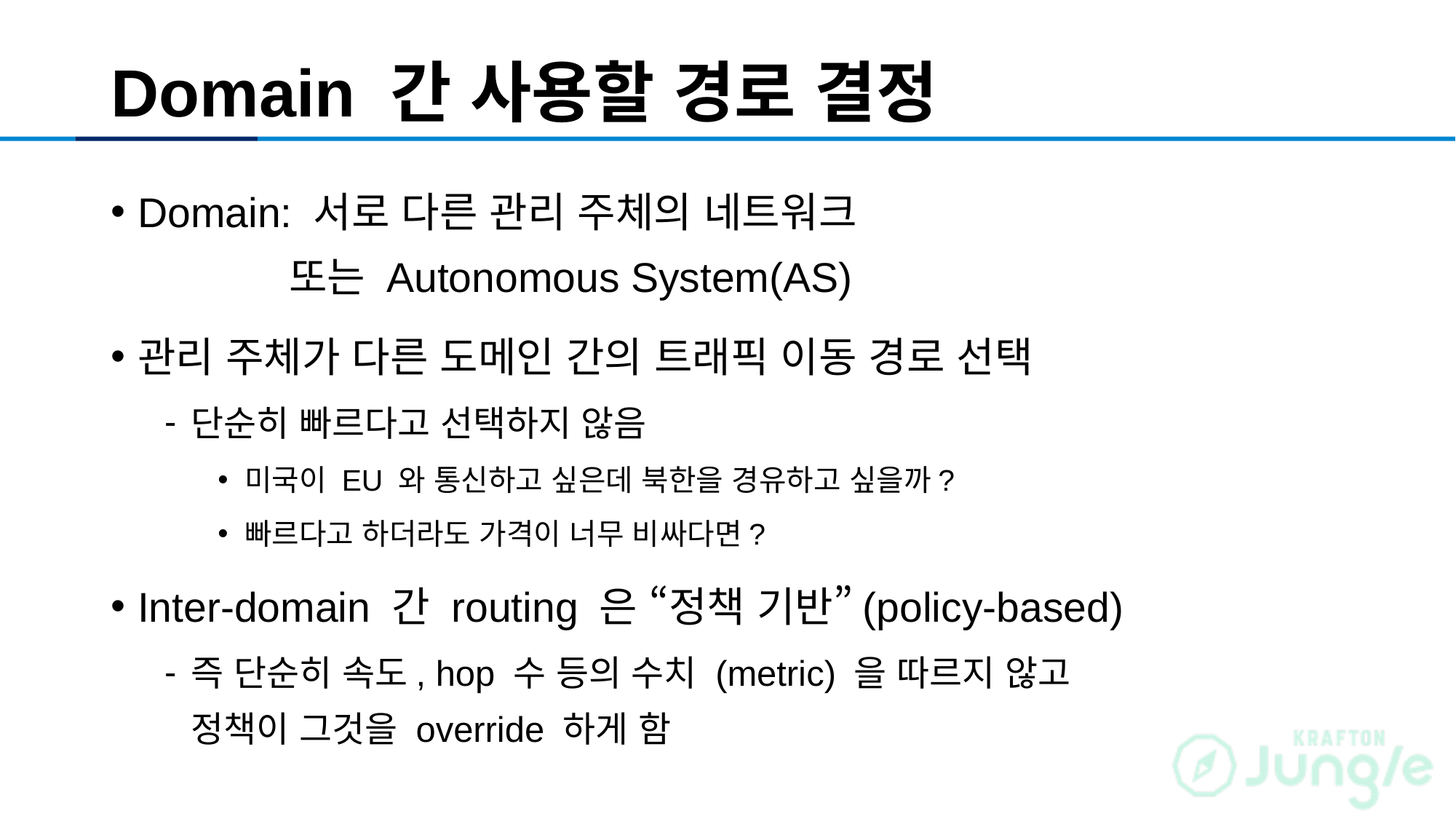

# Domain 간 사용할 경로 결정
Domain: 서로 다른 관리 주체의 네트워크
             또는 Autonomous System(AS)
관리 주체가 다른 도메인 간의 트래픽 이동 경로 선택
단순히 빠르다고 선택하지 않음
미국이 EU 와 통신하고 싶은데 북한을 경유하고 싶을까?
빠르다고 하더라도 가격이 너무 비싸다면?
Inter-domain 간 routing 은 “정책 기반”(policy-based)
즉 단순히 속도, hop 수 등의 수치 (metric) 을 따르지 않고
정책이 그것을 override 하게 함